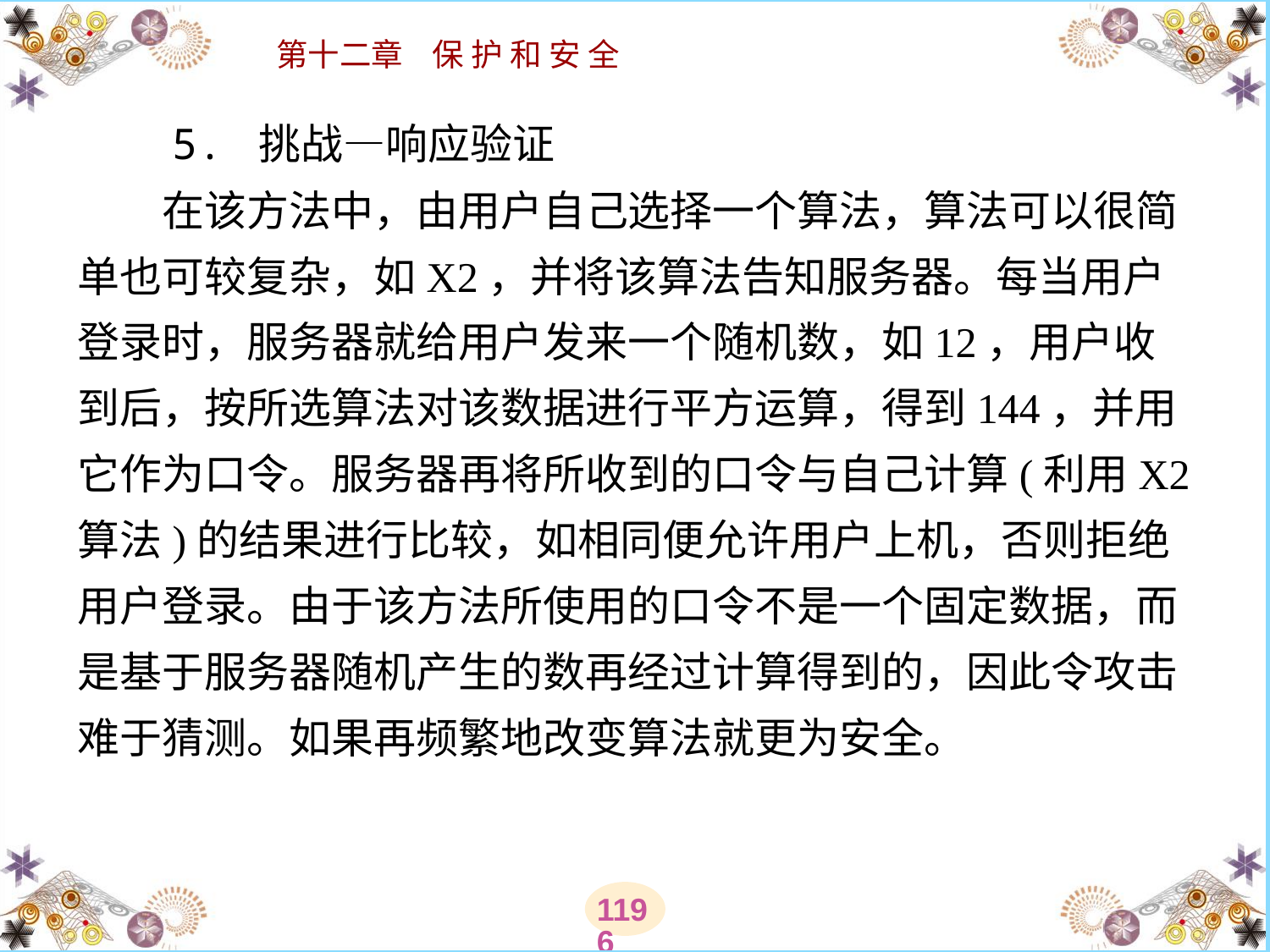

# 5. 挑战—响应验证 　　在该方法中，由用户自己选择一个算法，算法可以很简单也可较复杂，如X2，并将该算法告知服务器。每当用户登录时，服务器就给用户发来一个随机数，如12，用户收到后，按所选算法对该数据进行平方运算，得到144，并用它作为口令。服务器再将所收到的口令与自己计算(利用X2算法)的结果进行比较，如相同便允许用户上机，否则拒绝用户登录。由于该方法所使用的口令不是一个固定数据，而是基于服务器随机产生的数再经过计算得到的，因此令攻击难于猜测。如果再频繁地改变算法就更为安全。